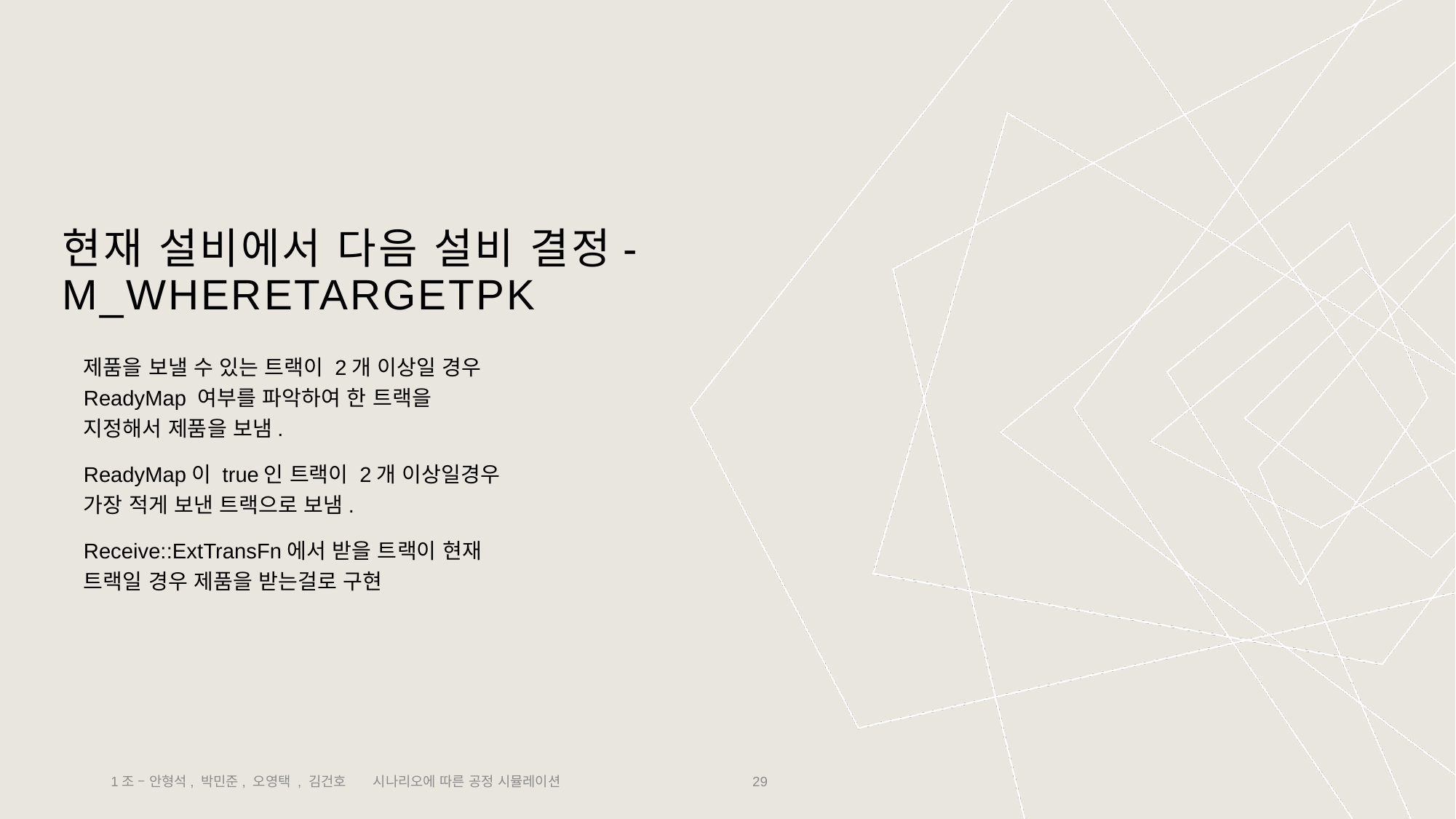

# 현재 설비에서 다음 설비 결정-m_whereTargetPk
제품을 보낼 수 있는 트랙이 2개 이상일 경우 ReadyMap 여부를 파악하여 한 트랙을 지정해서 제품을 보냄.
ReadyMap이 true인 트랙이 2개 이상일경우 가장 적게 보낸 트랙으로 보냄.
Receive::ExtTransFn에서 받을 트랙이 현재 트랙일 경우 제품을 받는걸로 구현
시나리오에 따른 공정 시뮬레이션
1조 – 안형석, 박민준, 오영택 , 김건호
29